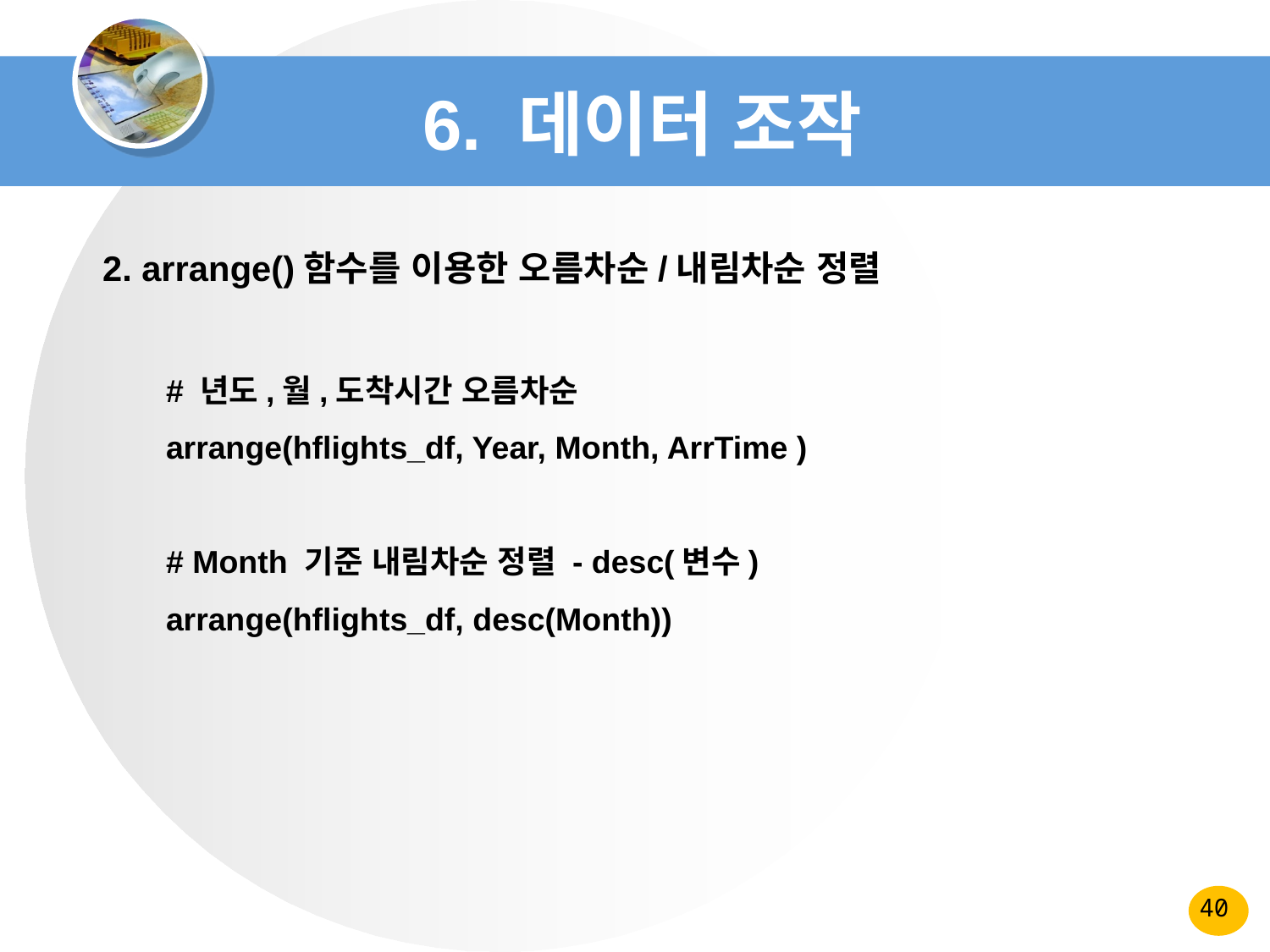

# 6. 데이터 조작
2. arrange()함수를 이용한 오름차순/내림차순 정렬

# 년도,월,도착시간 오름차순
arrange(hflights_df, Year, Month, ArrTime )

# Month 기준 내림차순 정렬 - desc(변수)
arrange(hflights_df, desc(Month))
40